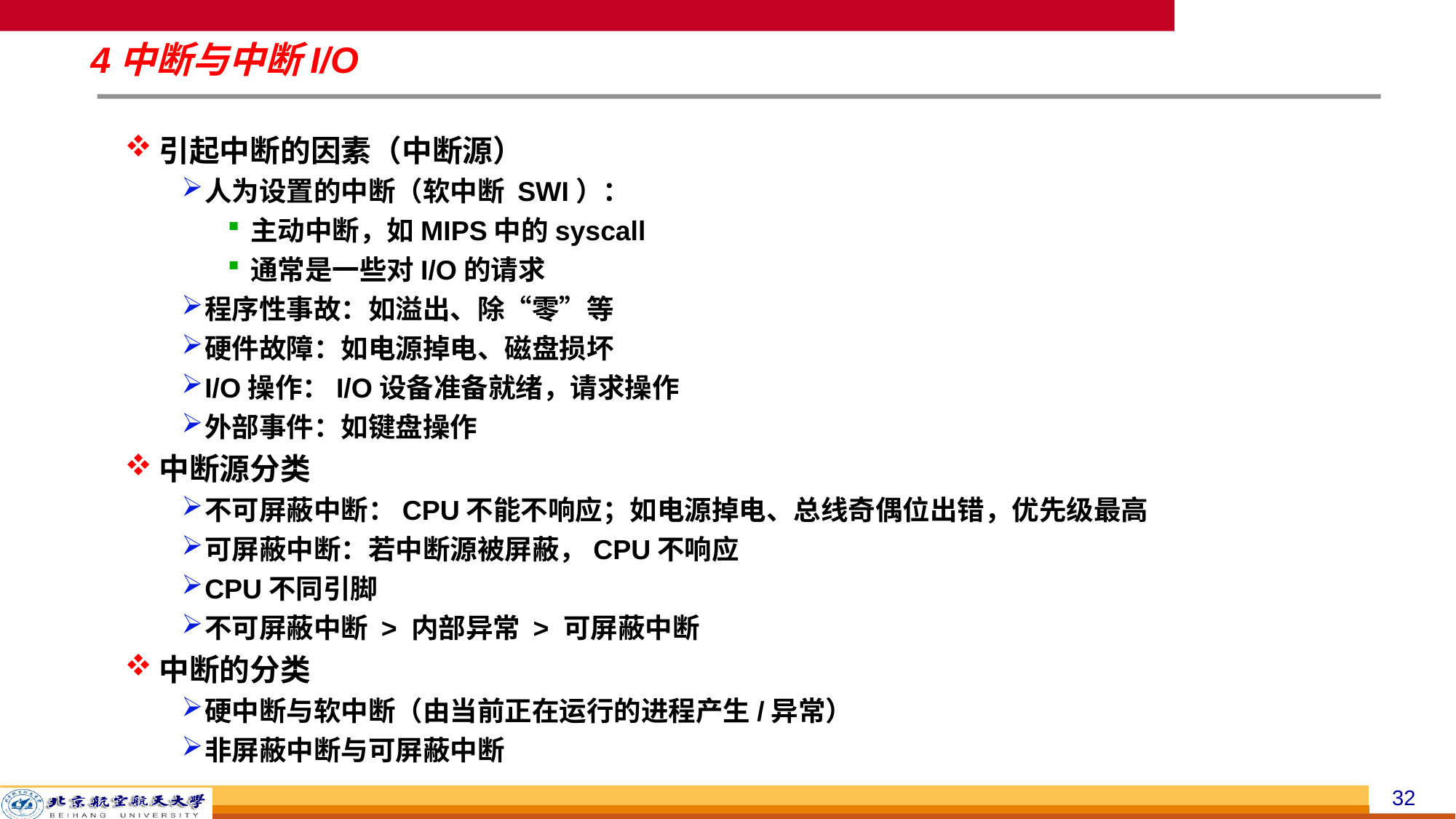

# 4中断与中断I/O
引起中断的因素（中断源）
人为设置的中断（软中断 SWI）：
主动中断，如MIPS中的syscall
通常是一些对I/O的请求
程序性事故：如溢出、除“零”等
硬件故障：如电源掉电、磁盘损坏
I/O操作：I/O设备准备就绪，请求操作
外部事件：如键盘操作
中断源分类
不可屏蔽中断：CPU不能不响应；如电源掉电、总线奇偶位出错，优先级最高
可屏蔽中断：若中断源被屏蔽，CPU不响应
CPU不同引脚
不可屏蔽中断 > 内部异常 > 可屏蔽中断
中断的分类
硬中断与软中断（由当前正在运行的进程产生/异常）
非屏蔽中断与可屏蔽中断